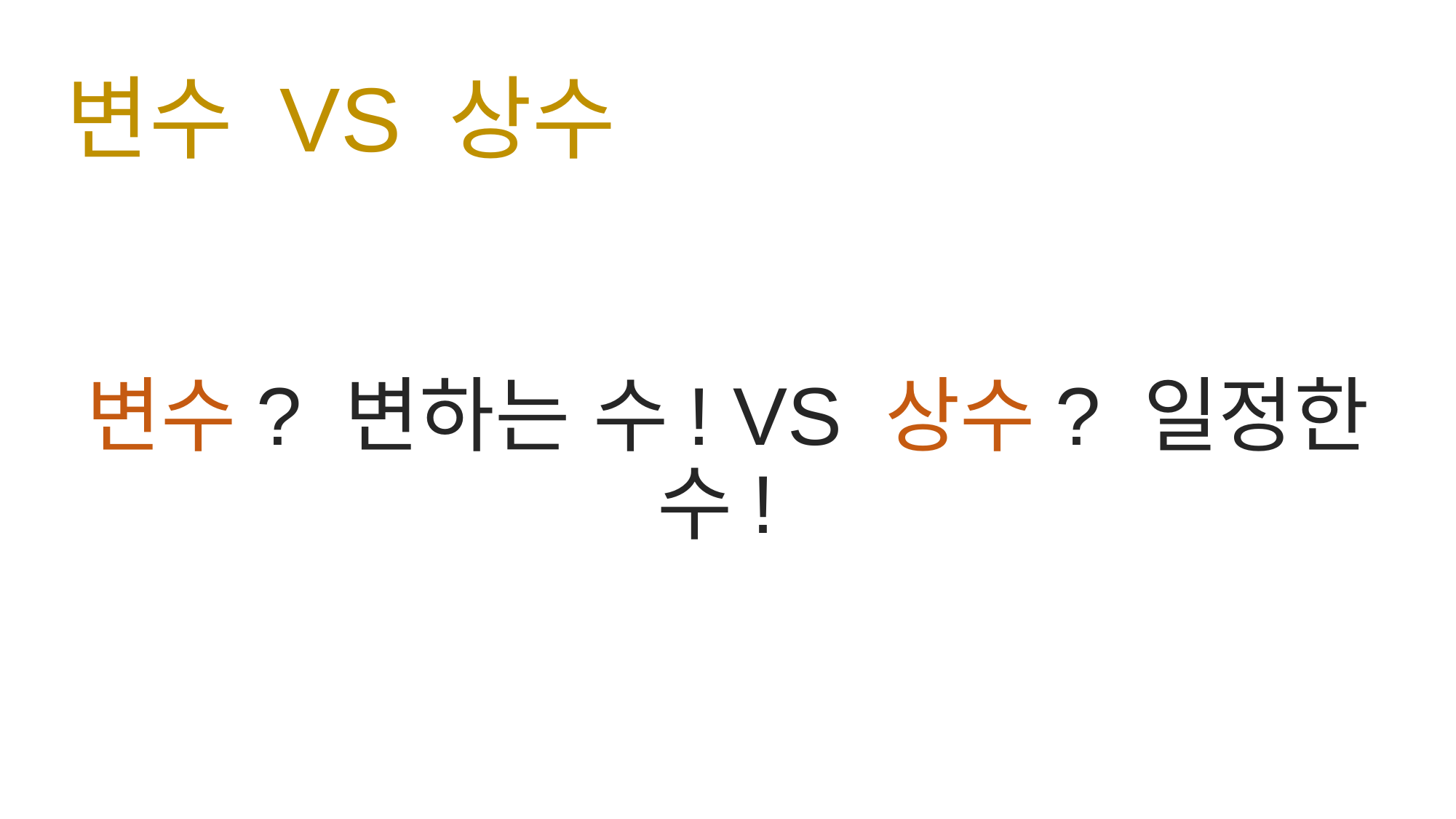

# 변수 VS 상수
변수? 변하는 수! VS 상수? 일정한 수!